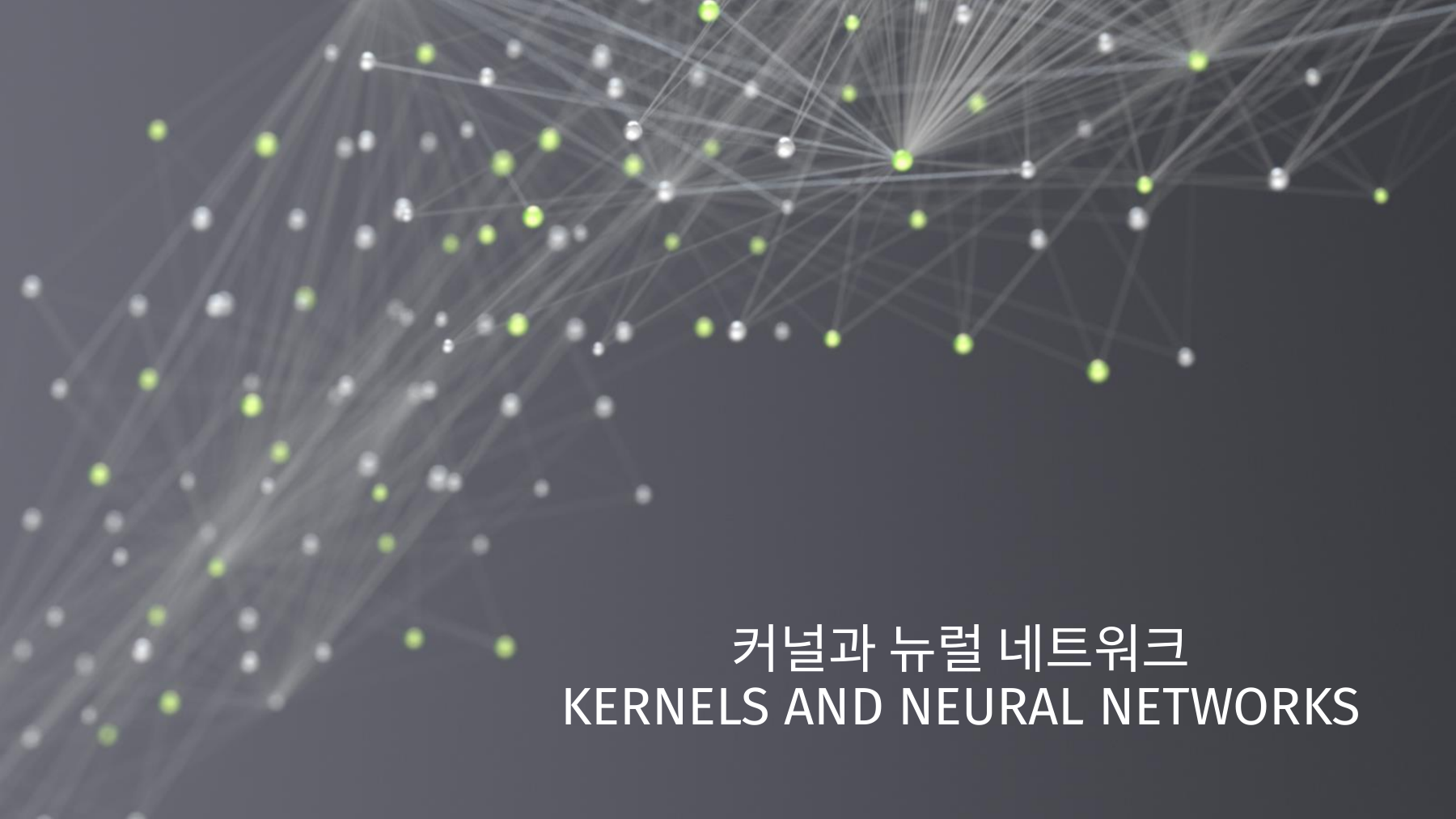

# 커널과 뉴럴 네트워크 KERNELS and Neural Networks